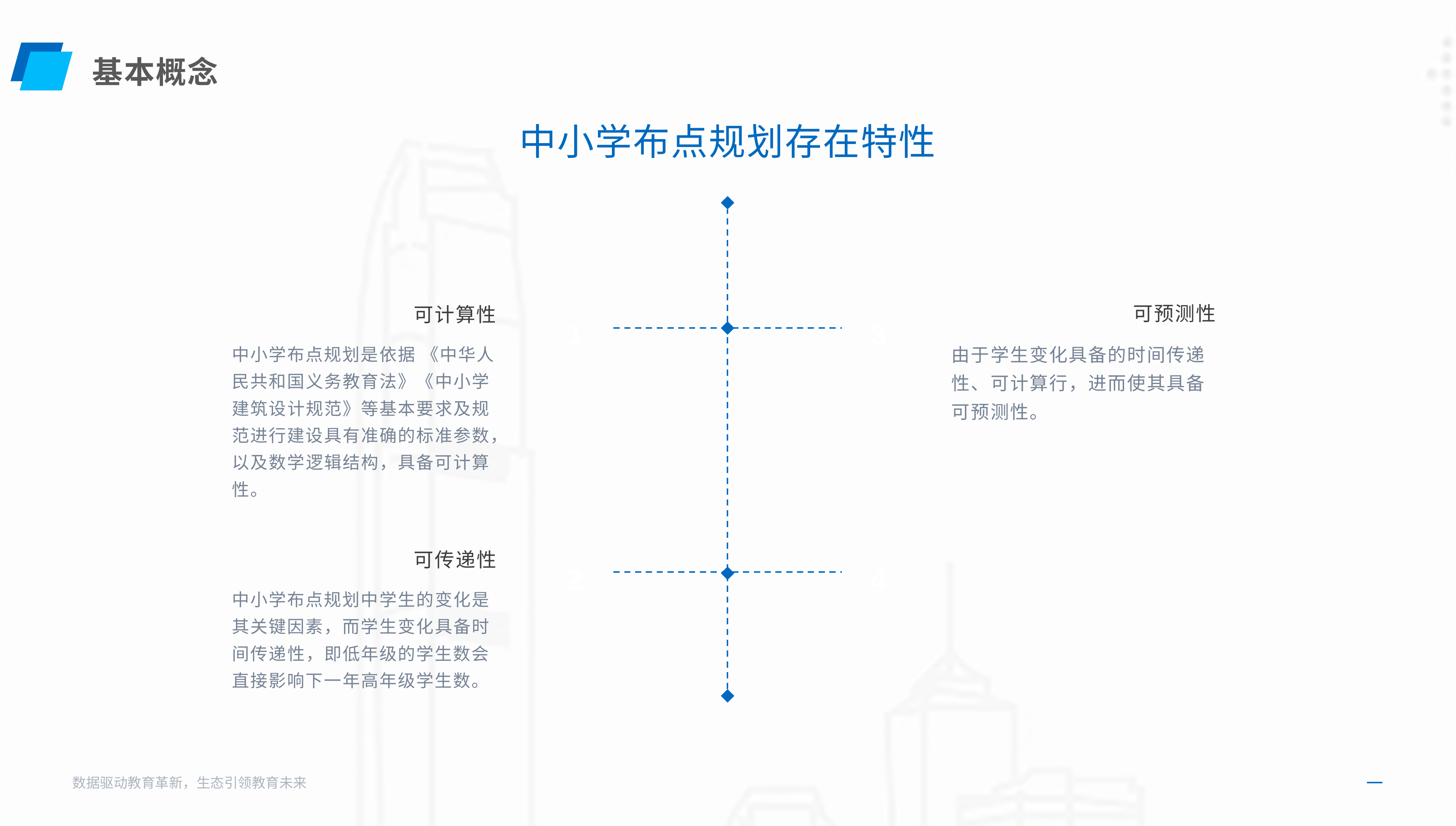

基本概念
#
中小学布点规划存在特性
可预测性

可计算性
3
1
由于学生变化具备的时间传递性、可计算行，进而使其具备可预测性。
中小学布点规划是依据 《中华人民共和国义务教育法》《中小学建筑设计规范》等基本要求及规范进行建设具有准确的标准参数，以及数学逻辑结构，具备可计算性。

可传递性
2
4

中小学布点规划中学生的变化是其关键因素，而学生变化具备时间传递性，即低年级的学生数会直接影响下一年高年级学生数。